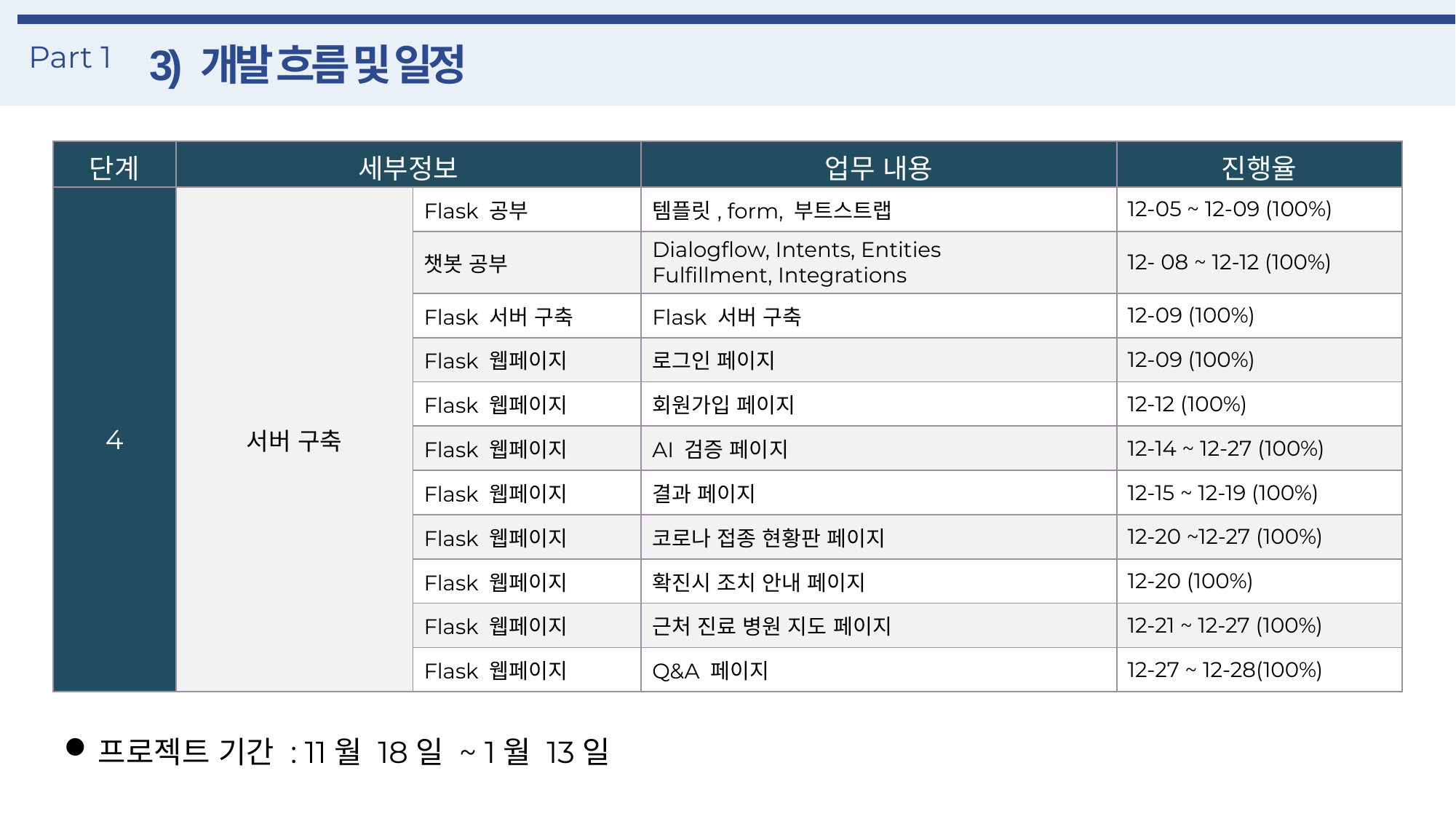

Part 1
3) 개발 흐름 및 일정
| 단계 | 세부정보 |  | 업무 내용 | 진행율 |
| --- | --- | --- | --- | --- |
| 4 | 서버 구축 | Flask 공부 | 템플릿, form, 부트스트랩 | 12-05 ~ 12-09 (100%) |
|  |  | 챗봇 공부 | Dialogflow, Intents, Entities Fulfillment, Integrations | 12- 08 ~ 12-12 (100%) |
|  |  | Flask 서버 구축 | Flask 서버 구축 | 12-09 (100%) |
|  |  | Flask 웹페이지 | 로그인 페이지 | 12-09 (100%) |
|  |  | Flask 웹페이지 | 회원가입 페이지 | 12-12 (100%) |
| 4 | 서버 구축 | Flask 웹페이지 | AI 검증 페이지 | 12-14 ~ 12-27 (100%) |
|  |  | Flask 웹페이지 | 결과 페이지 | 12-15 ~ 12-19 (100%) |
|  |  | Flask 웹페이지 | 코로나 접종 현황판 페이지 | 12-20 ~12-27 (100%) |
|  |  | Flask 웹페이지 | 확진시 조치 안내 페이지 | 12-20 (100%) |
|  |  | Flask 웹페이지 | 근처 진료 병원 지도 페이지 | 12-21 ~ 12-27 (100%) |
|  |  | Flask 웹페이지 | Q&A 페이지 | 12-27 ~ 12-28(100%) |
프로젝트 기간 : 11월 18일 ~ 1월 13일